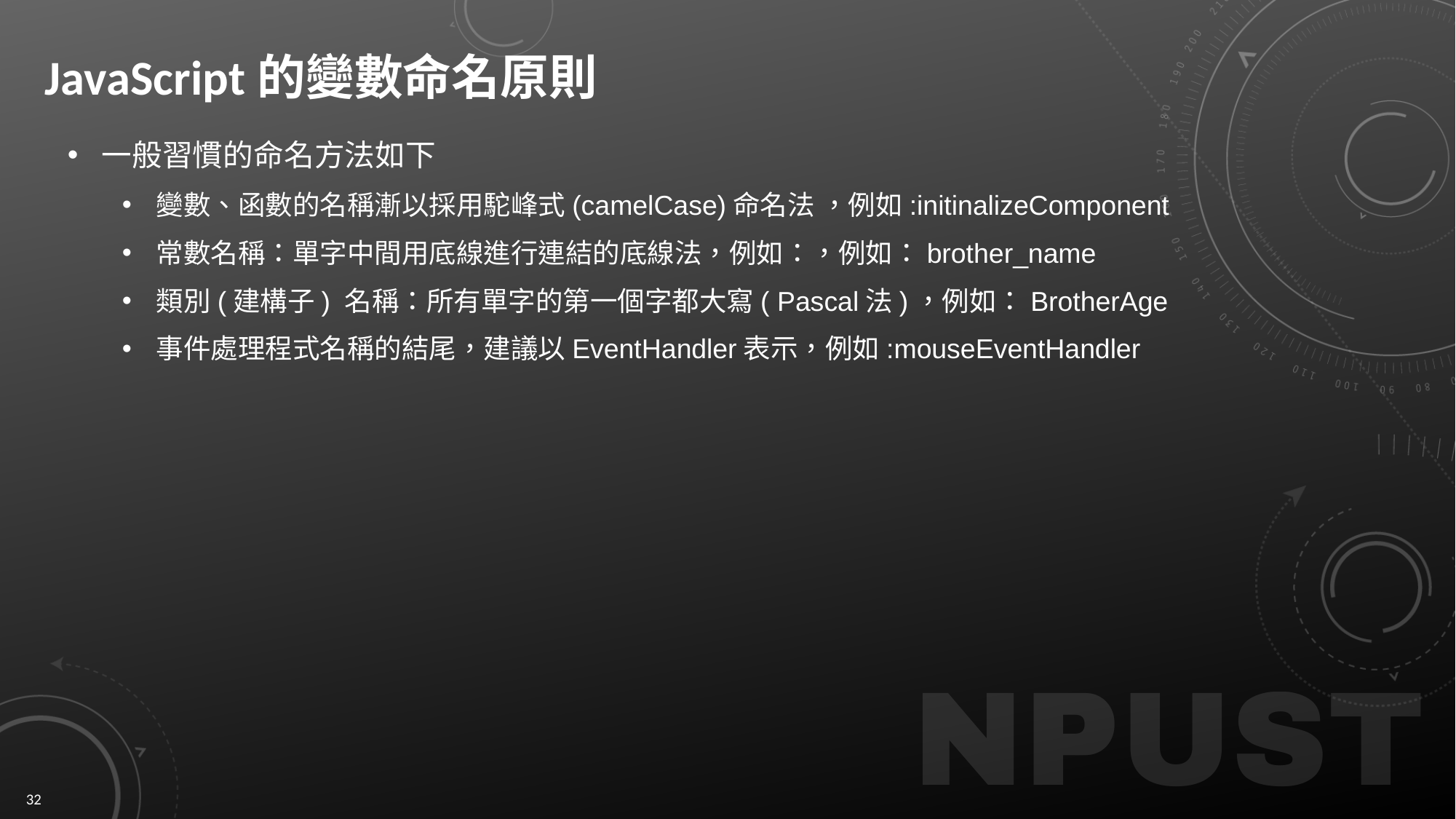

# JavaScript的變數命名原則
一般習慣的命名方法如下
變數、函數的名稱漸以採用駝峰式(camelCase)命名法 ，例如:initinalizeComponent
常數名稱：單字中間用底線進行連結的底線法，例如：，例如：brother_name
類別(建構子) 名稱：所有單字的第一個字都大寫( Pascal法)，例如：BrotherAge
事件處理程式名稱的結尾，建議以EventHandler表示，例如:mouseEventHandler